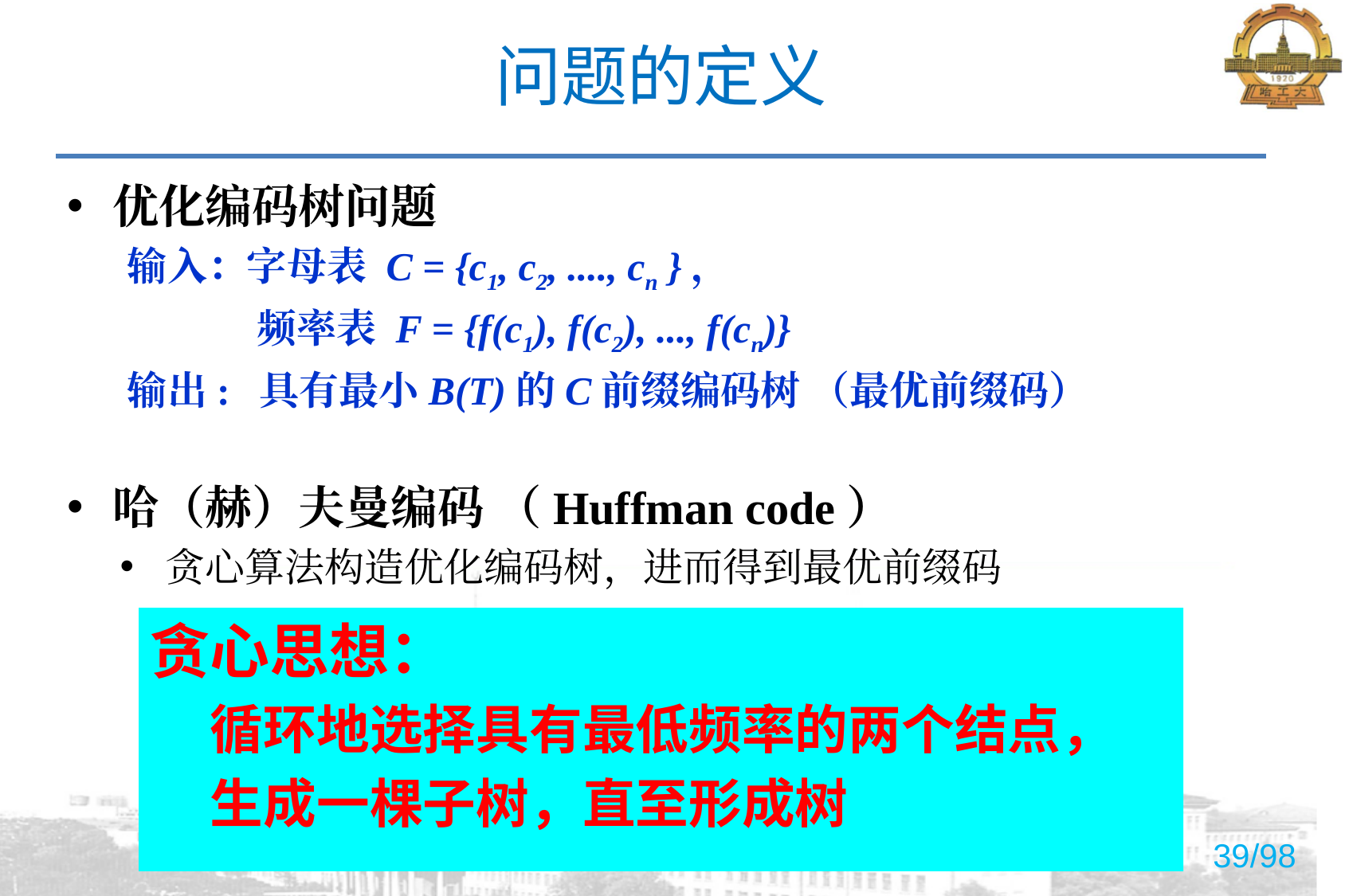

# 问题的定义
优化编码树问题
输入：字母表 C = {c1, c2, ...., cn }，
            频率表 F = {f(c1), f(c2), ..., f(cn)}
输出:  具有最小B(T)的C前缀编码树 （最优前缀码）

哈（赫）夫曼编码 （Huffman code）
贪心算法构造优化编码树，进而得到最优前缀码

贪心思想：
循环地选择具有最低频率的两个结点，
生成一棵子树，直至形成树